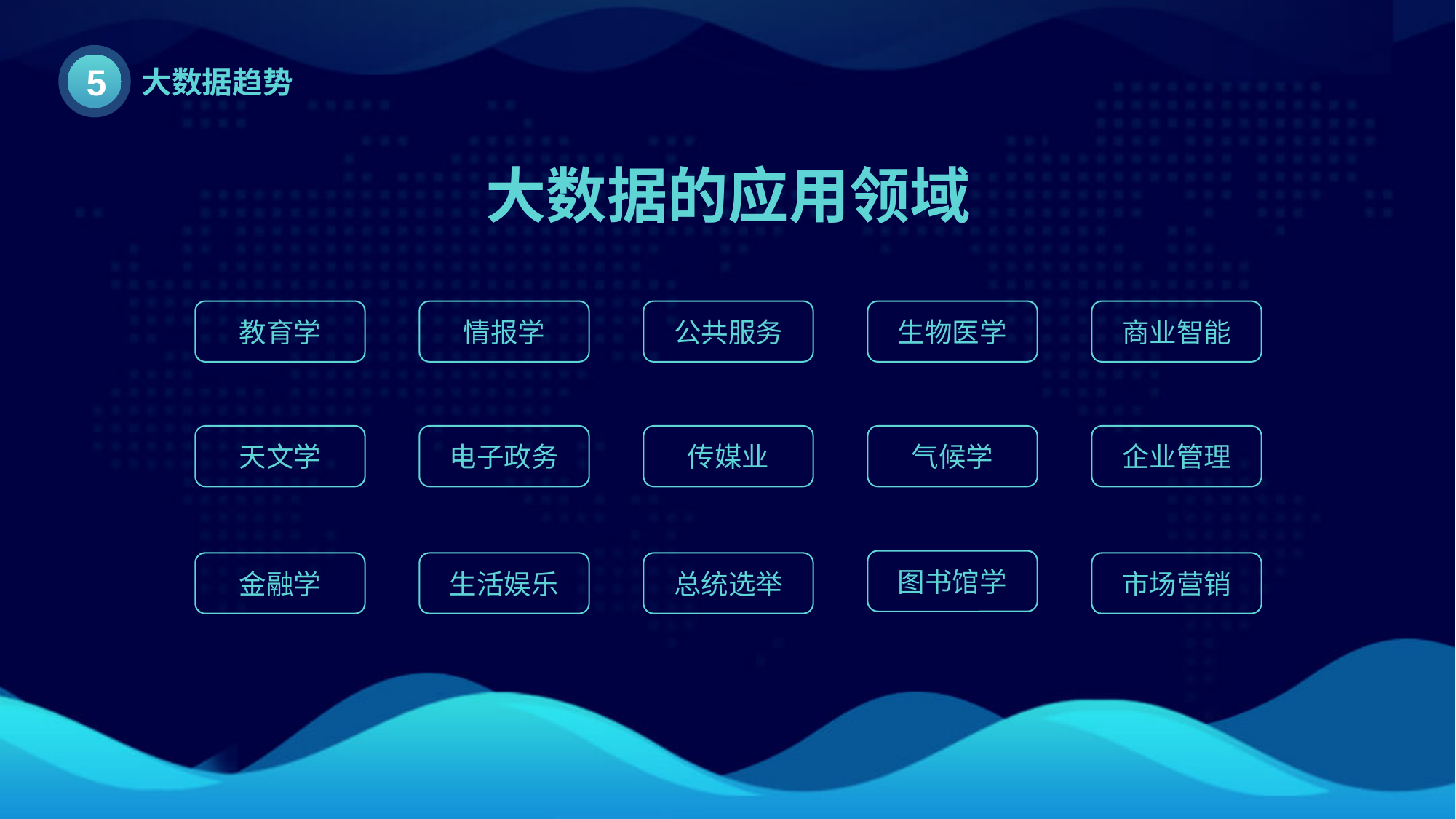

5
大数据趋势
大数据的应用领域
教育学
情报学
公共服务
生物医学
商业智能
天文学
电子政务
传媒业
气候学
企业管理
图书馆学
金融学
生活娱乐
总统选举
市场营销